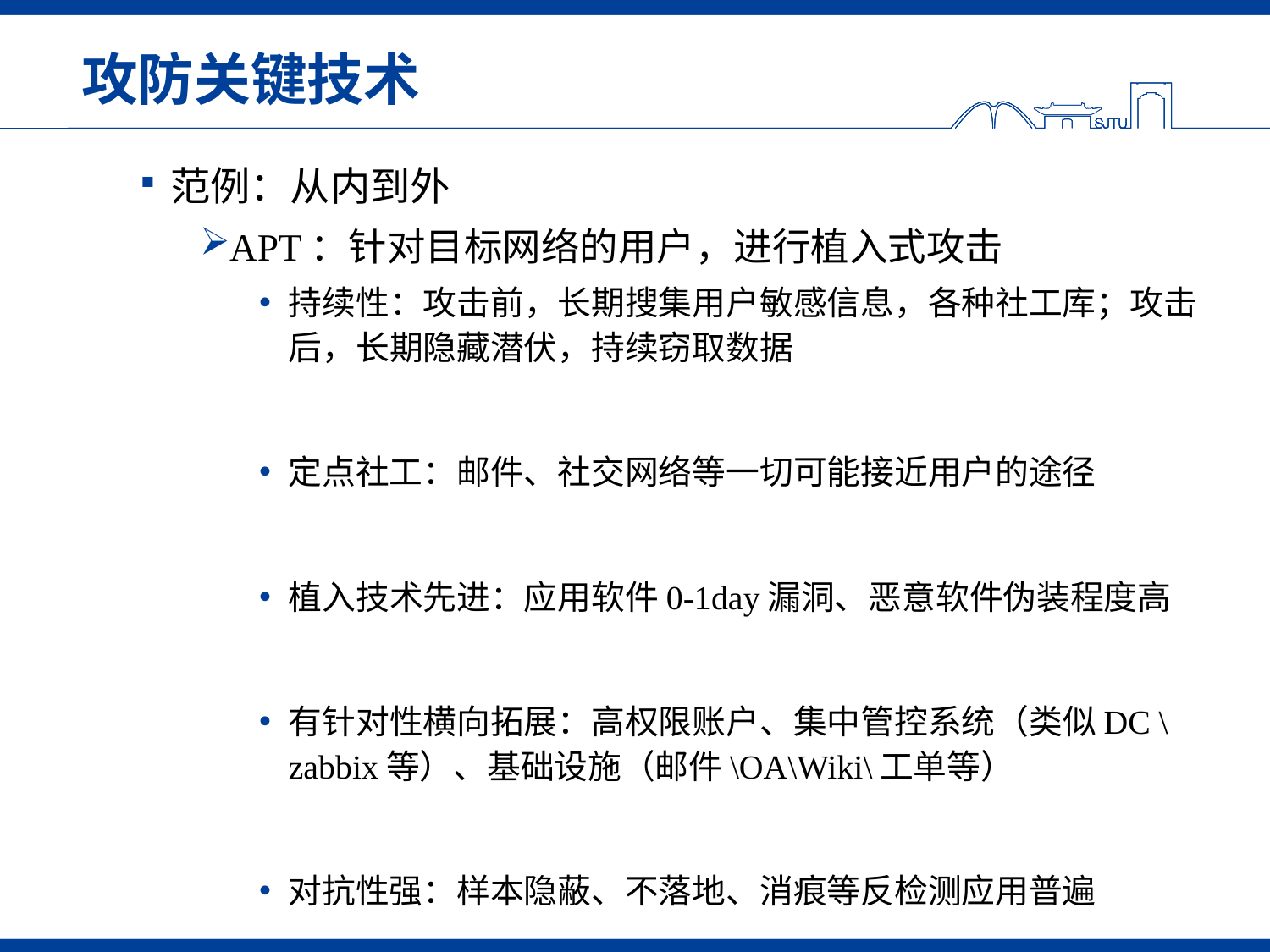

# 攻防关键技术
范例：从内到外
APT：针对目标网络的用户，进行植入式攻击
持续性：攻击前，长期搜集用户敏感信息，各种社工库；攻击后，长期隐藏潜伏，持续窃取数据

定点社工：邮件、社交网络等一切可能接近用户的途径

植入技术先进：应用软件0-1day漏洞、恶意软件伪装程度高

有针对性横向拓展：高权限账户、集中管控系统（类似DC \zabbix等）、基础设施（邮件\OA\Wiki\工单等）

对抗性强：样本隐蔽、不落地、消痕等反检测应用普遍